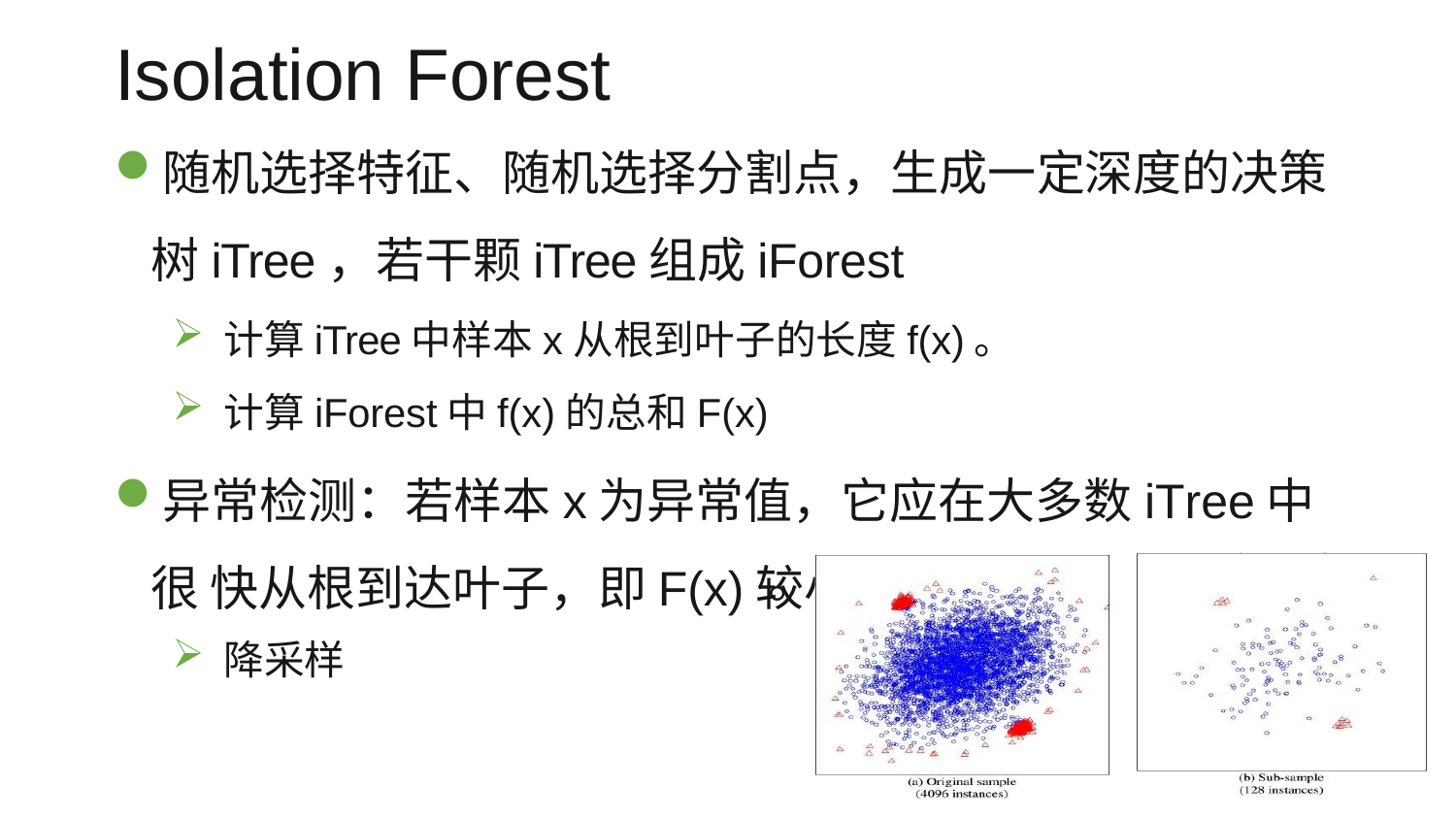

# Isolation Forest
随机选择特征、随机选择分割点，生成一定深度的决策 树iTree，若干颗iTree组成iForest
计算iTree中样本x从根到叶子的长度f(x)。
计算iForest中f(x)的总和F(x)
异常检测：若样本x为异常值，它应在大多数iTree中很 快从根到达叶子，即F(x)较小
降采样
。